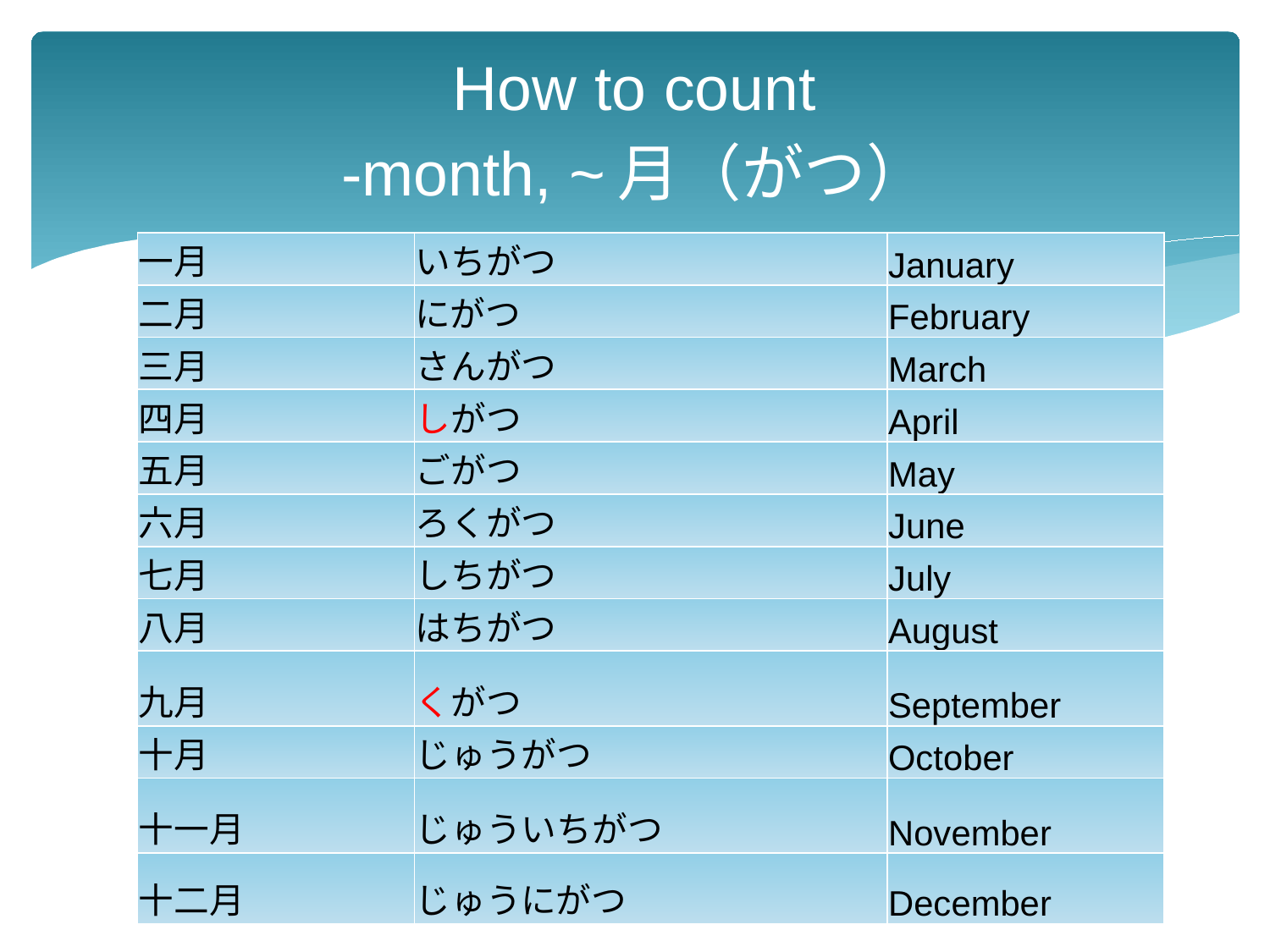

# How to count -month, ~月（がつ）
| 一月 | いちがつ | January |
| --- | --- | --- |
| 二月 | にがつ | February |
| 三月 | さんがつ | March |
| 四月 | しがつ | April |
| 五月 | ごがつ | May |
| 六月 | ろくがつ | June |
| 七月 | しちがつ | July |
| 八月 | はちがつ | August |
| 九月 | くがつ | September |
| 十月 | じゅうがつ | October |
| 十一月 | じゅういちがつ | November |
| 十二月 | じゅうにがつ | December |